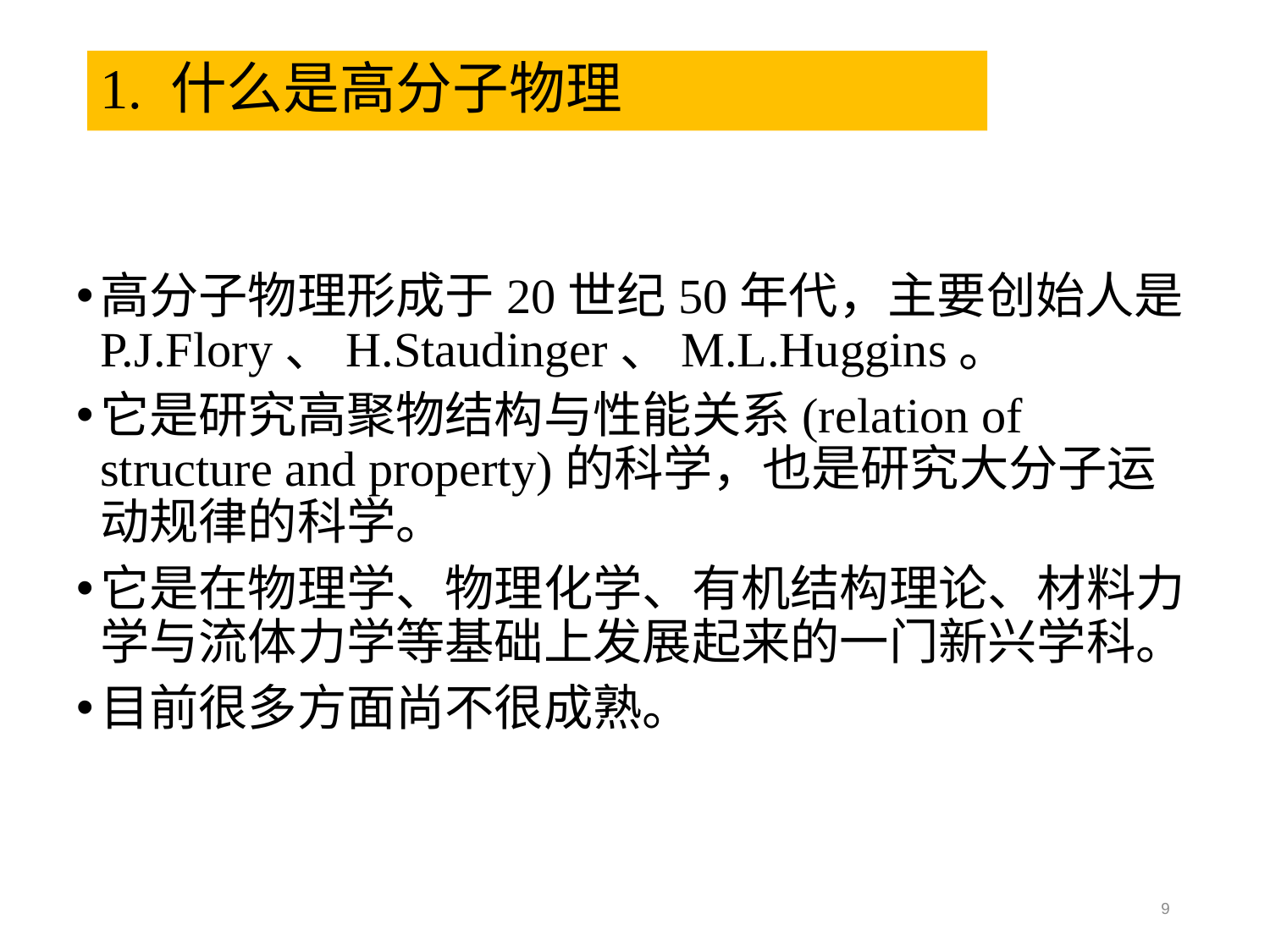

# 1. 什么是高分子物理
高分子物理形成于20世纪50年代，主要创始人是P.J.Flory、H.Staudinger、M.L.Huggins。
它是研究高聚物结构与性能关系(relation of structure and property)的科学，也是研究大分子运动规律的科学。
它是在物理学、物理化学、有机结构理论、材料力学与流体力学等基础上发展起来的一门新兴学科。
目前很多方面尚不很成熟。
9